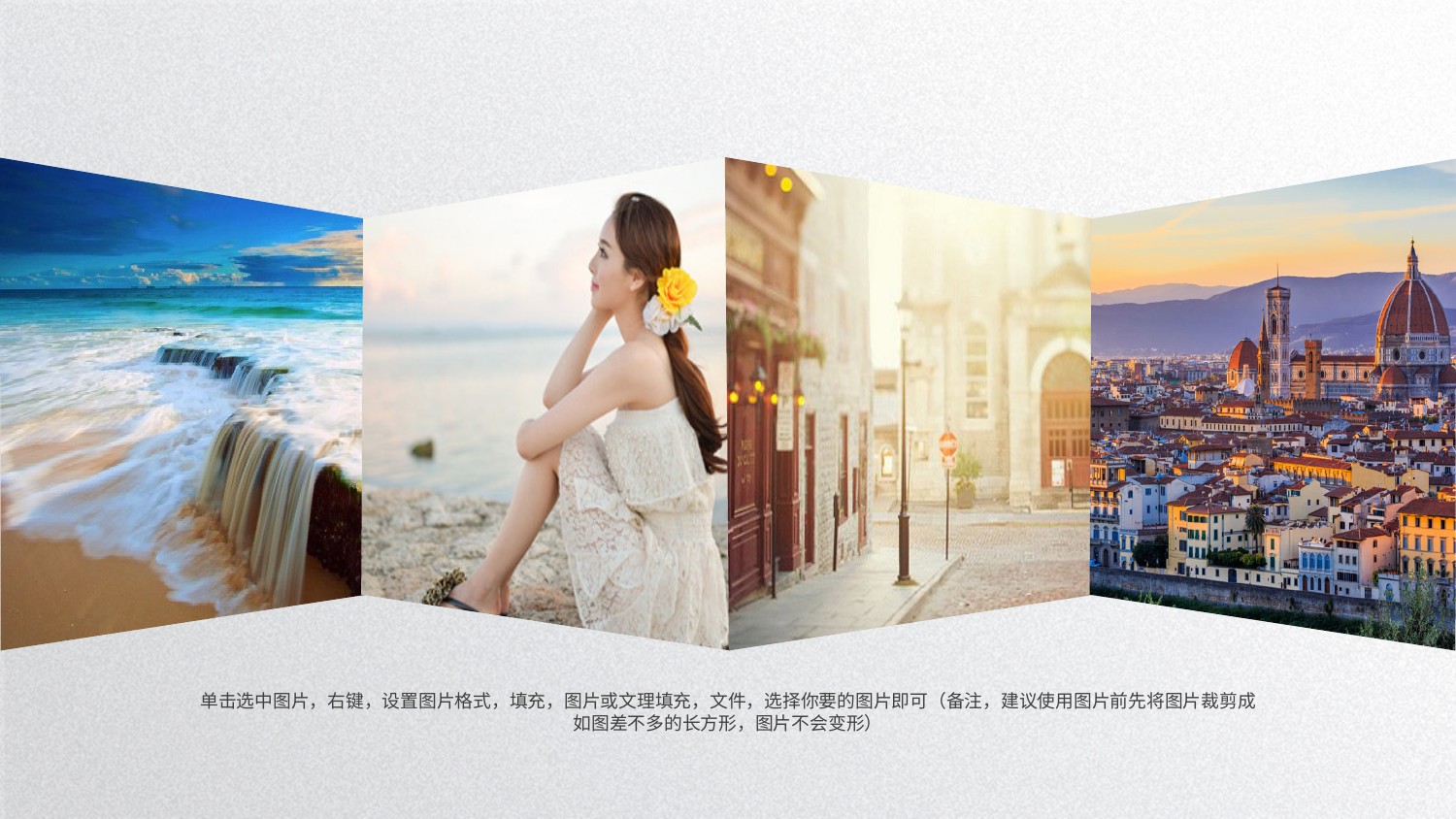

单击选中图片，右键，设置图片格式，填充，图片或文理填充，文件，选择你要的图片即可（备注，建议使用图片前先将图片裁剪成如图差不多的长方形，图片不会变形）